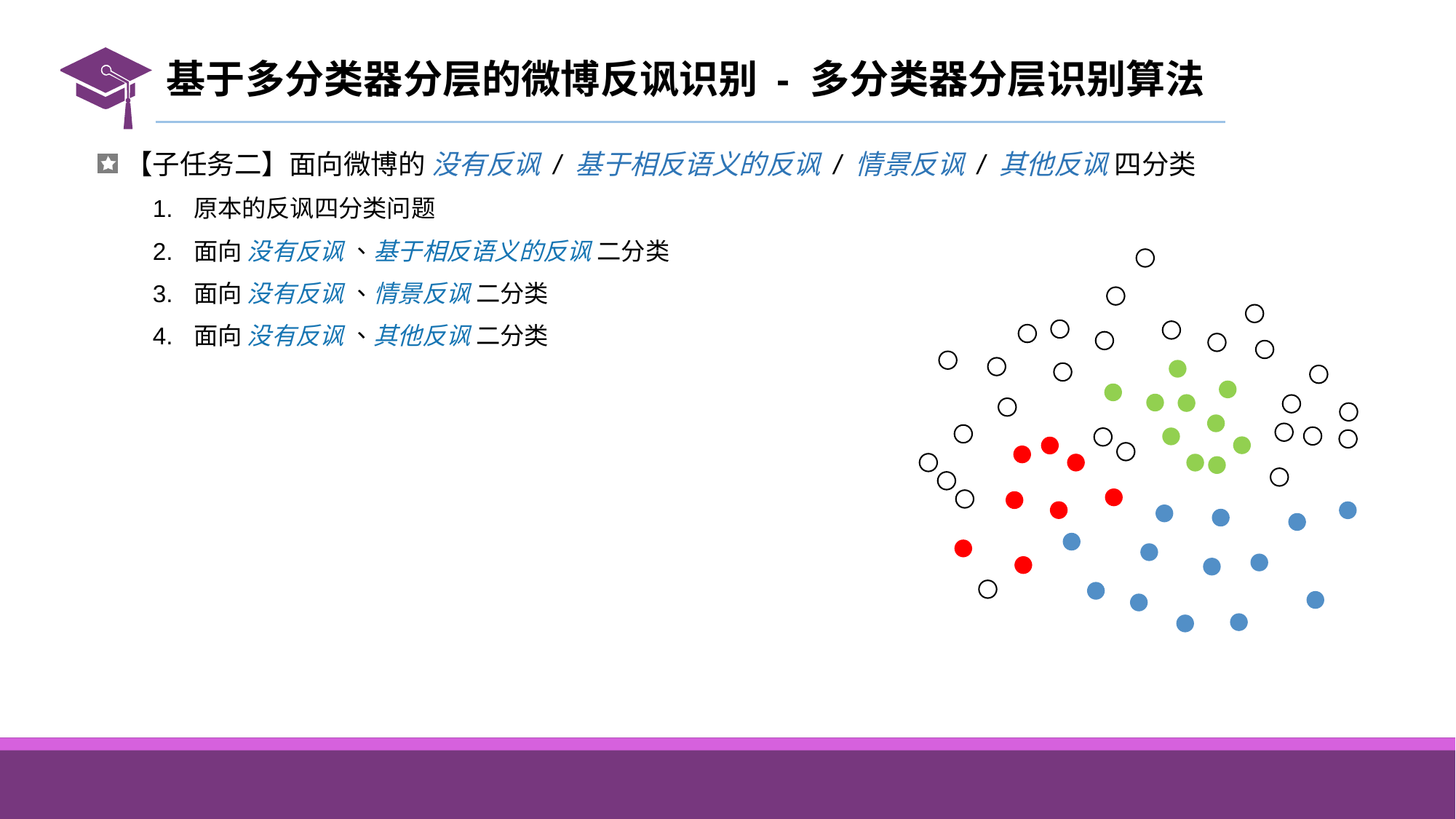

# 基于多分类器分层的微博反讽识别 - 多分类器分层识别算法

【子任务二】面向微博的 没有反讽 / 基于相反语义的反讽 / 情景反讽 / 其他反讽 四分类
原本的反讽四分类问题
面向 没有反讽 、基于相反语义的反讽 二分类
面向 没有反讽 、情景反讽 二分类
面向 没有反讽 、其他反讽 二分类